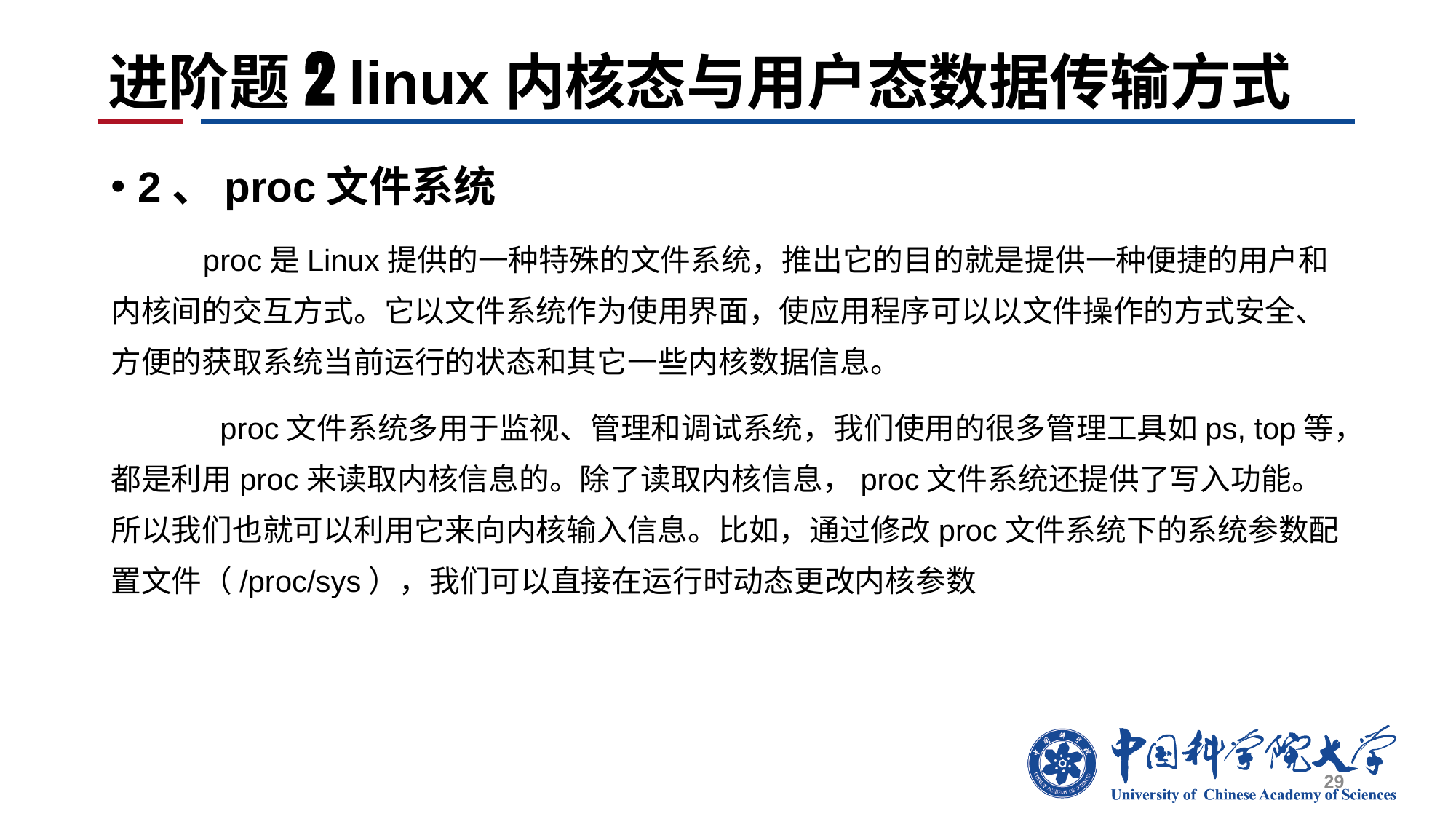

# 进阶题2 linux内核态与用户态数据传输方式
2、proc文件系统
           proc是Linux提供的一种特殊的文件系统，推出它的目的就是提供一种便捷的用户和内核间的交互方式。它以文件系统作为使用界面，使应用程序可以以文件操作的方式安全、方便的获取系统当前运行的状态和其它一些内核数据信息。
	proc文件系统多用于监视、管理和调试系统，我们使用的很多管理工具如ps, top等，都是利用proc来读取内核信息的。除了读取内核信息，proc文件系统还提供了写入功能。所以我们也就可以利用它来向内核输入信息。比如，通过修改proc文件系统下的系统参数配置文件（/proc/sys），我们可以直接在运行时动态更改内核参数

29